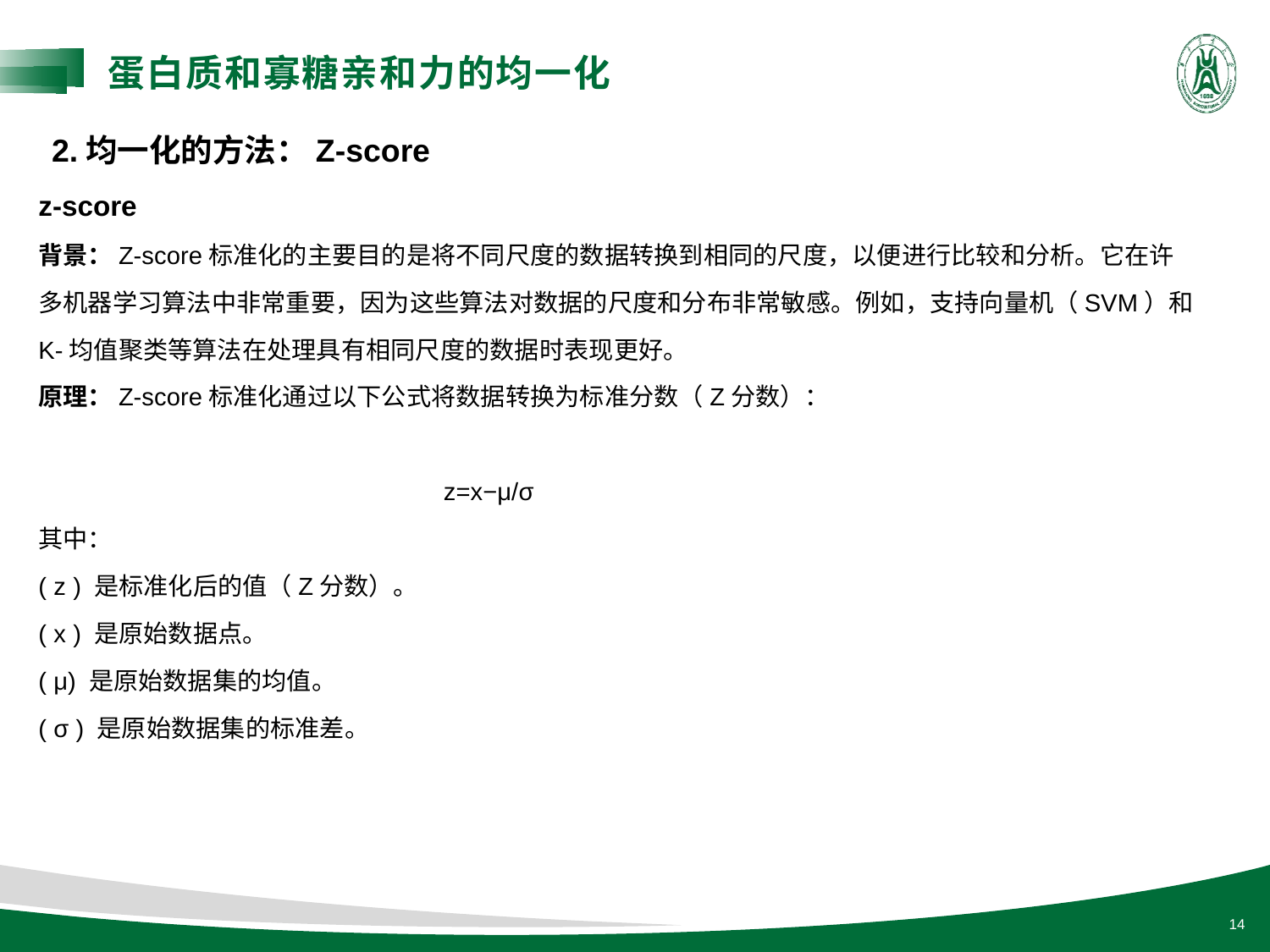

蛋白质和寡糖亲和力的均一化
2.均一化的方法：Z-score
z-score
背景：Z-score标准化的主要目的是将不同尺度的数据转换到相同的尺度，以便进行比较和分析。它在许多机器学习算法中非常重要，因为这些算法对数据的尺度和分布非常敏感。例如，支持向量机（SVM）和K-均值聚类等算法在处理具有相同尺度的数据时表现更好。
原理：Z-score标准化通过以下公式将数据转换为标准分数（Z分数）：

                                                          z=x−μ/​σ
其中：
( z ) 是标准化后的值（Z分数）。
( x ) 是原始数据点。
( μ) 是原始数据集的均值。
( ​σ ) 是原始数据集的标准差。
14